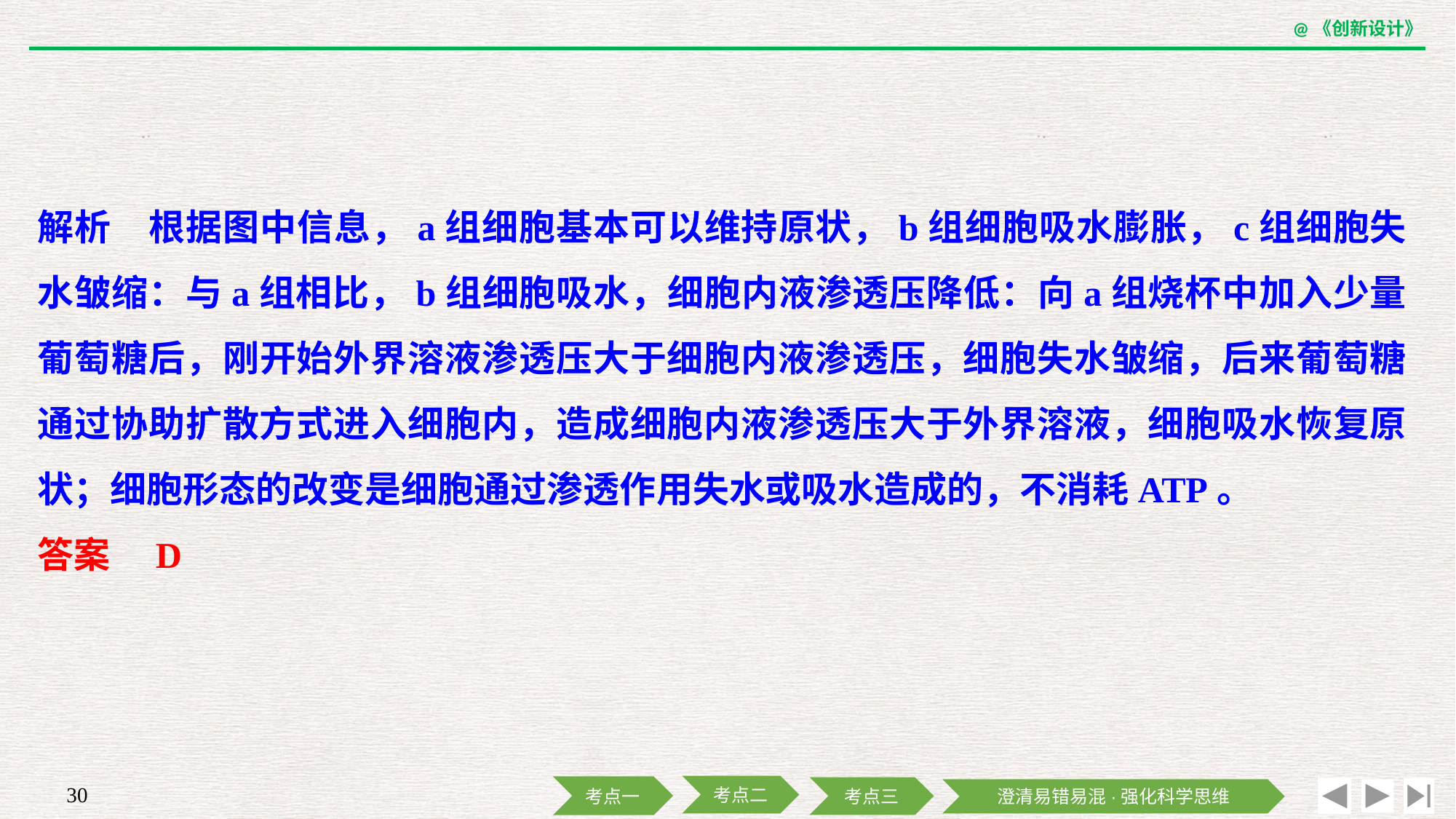

解析　根据图中信息，a组细胞基本可以维持原状，b组细胞吸水膨胀，c组细胞失水皱缩：与a组相比，b组细胞吸水，细胞内液渗透压降低：向a组烧杯中加入少量葡萄糖后，刚开始外界溶液渗透压大于细胞内液渗透压，细胞失水皱缩，后来葡萄糖通过协助扩散方式进入细胞内，造成细胞内液渗透压大于外界溶液，细胞吸水恢复原状；细胞形态的改变是细胞通过渗透作用失水或吸水造成的，不消耗ATP。
答案　D